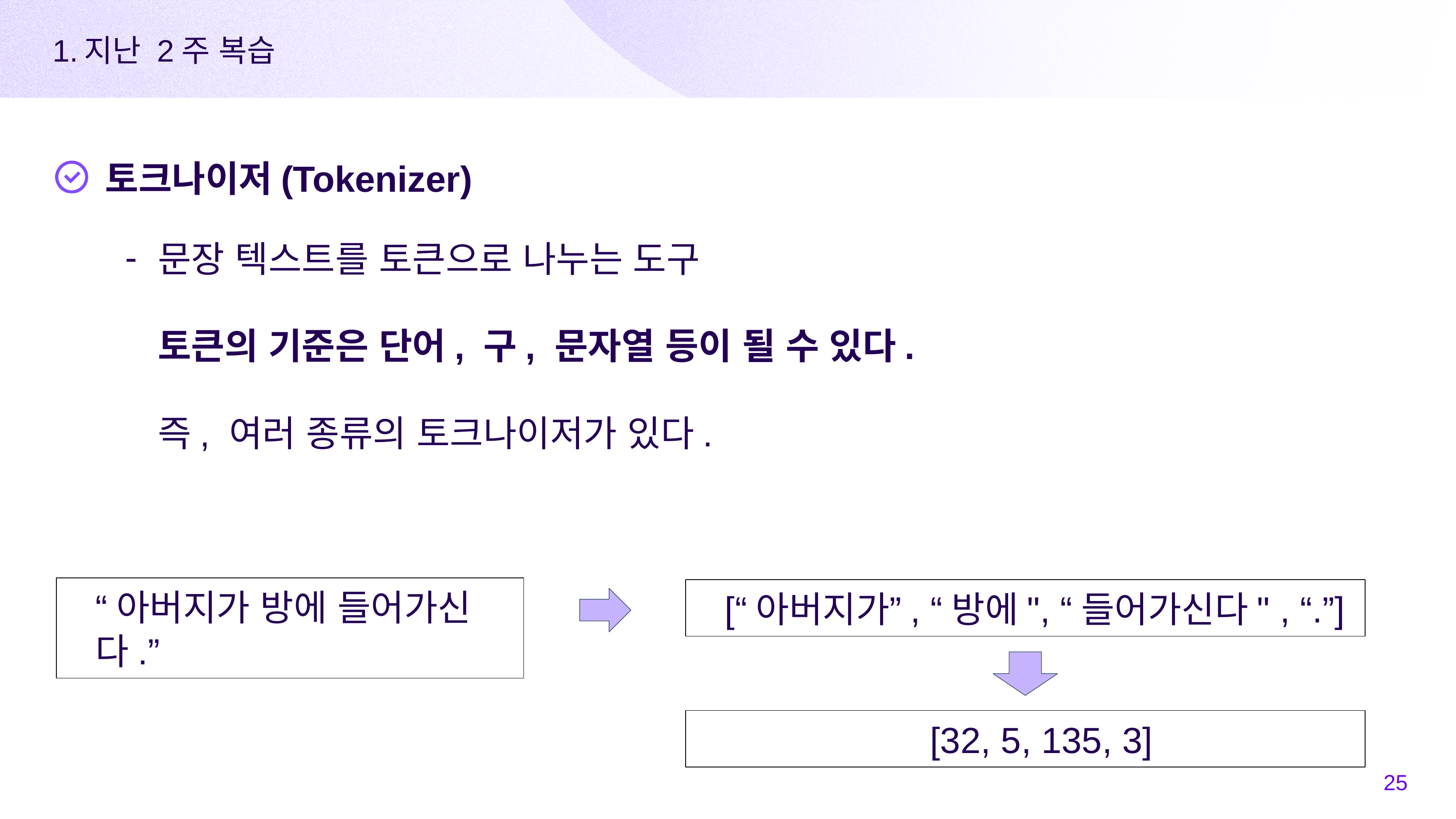

지난 2주 복습

토크나이저(Tokenizer)
문장 텍스트를 토큰으로 나누는 도구
토큰의 기준은 단어, 구, 문자열 등이 될 수 있다.

즉, 여러 종류의 토크나이저가 있다.

“아버지가 방에 들어가신다.”
[“아버지가”, “방에", “들어가신다" , “.”]

[32, 5, 135, 3]
25